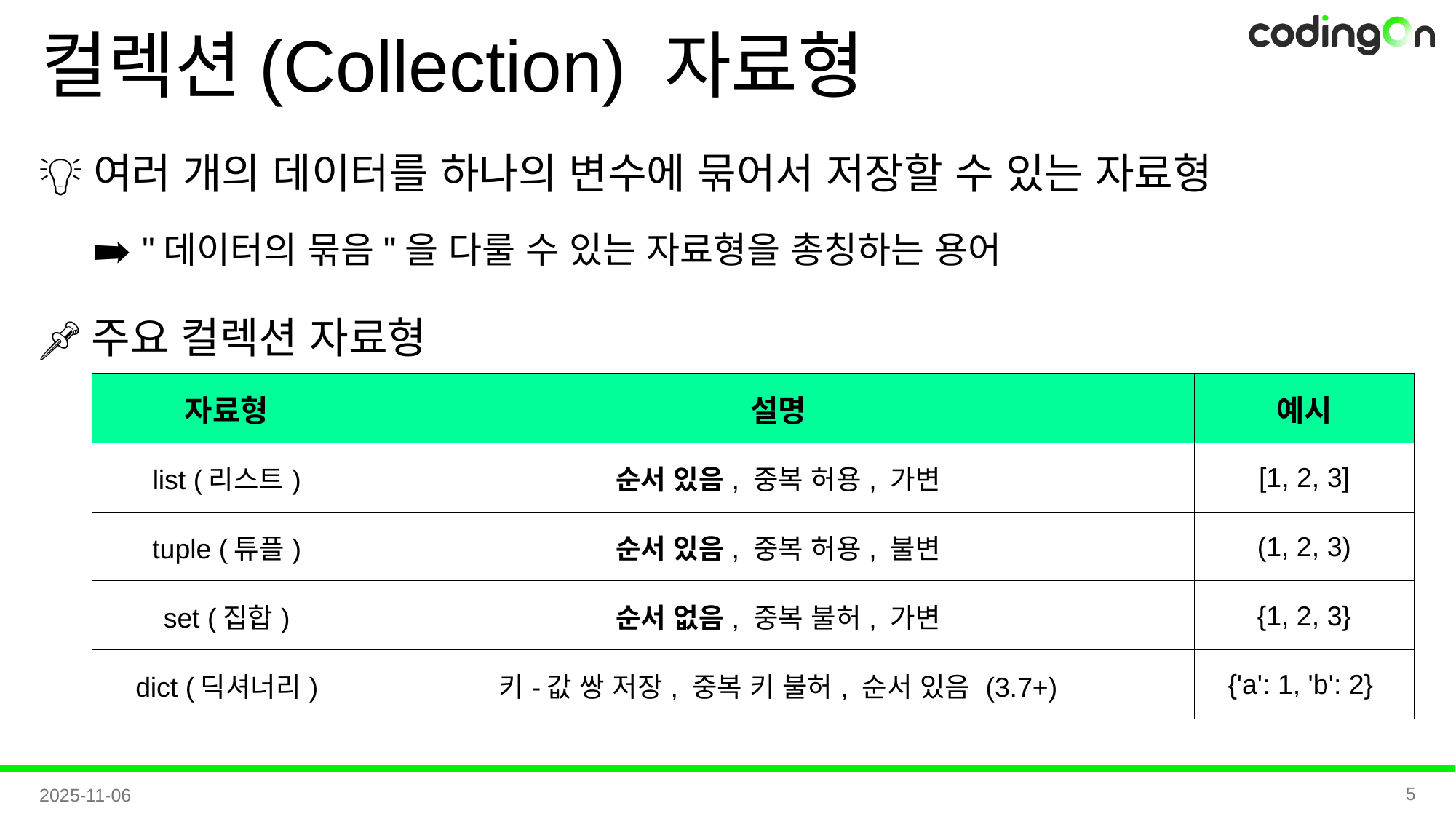

# 컬렉션(Collection) 자료형
💡여러 개의 데이터를 하나의 변수에 묶어서 저장할 수 있는 자료형
➡️ "데이터의 묶음"을 다룰 수 있는 자료형을 총칭하는 용어
📌주요 컬렉션 자료형
| 자료형 | 설명 | 예시 |
| --- | --- | --- |
| list (리스트) | 순서 있음, 중복 허용, 가변 | [1, 2, 3] |
| tuple (튜플) | 순서 있음, 중복 허용, 불변 | (1, 2, 3) |
| set (집합) | 순서 없음, 중복 불허, 가변 | {1, 2, 3} |
| dict (딕셔너리) | 키-값 쌍 저장, 중복 키 불허, 순서 있음 (3.7+) | {'a': 1, 'b': 2} |
5
2025-11-06